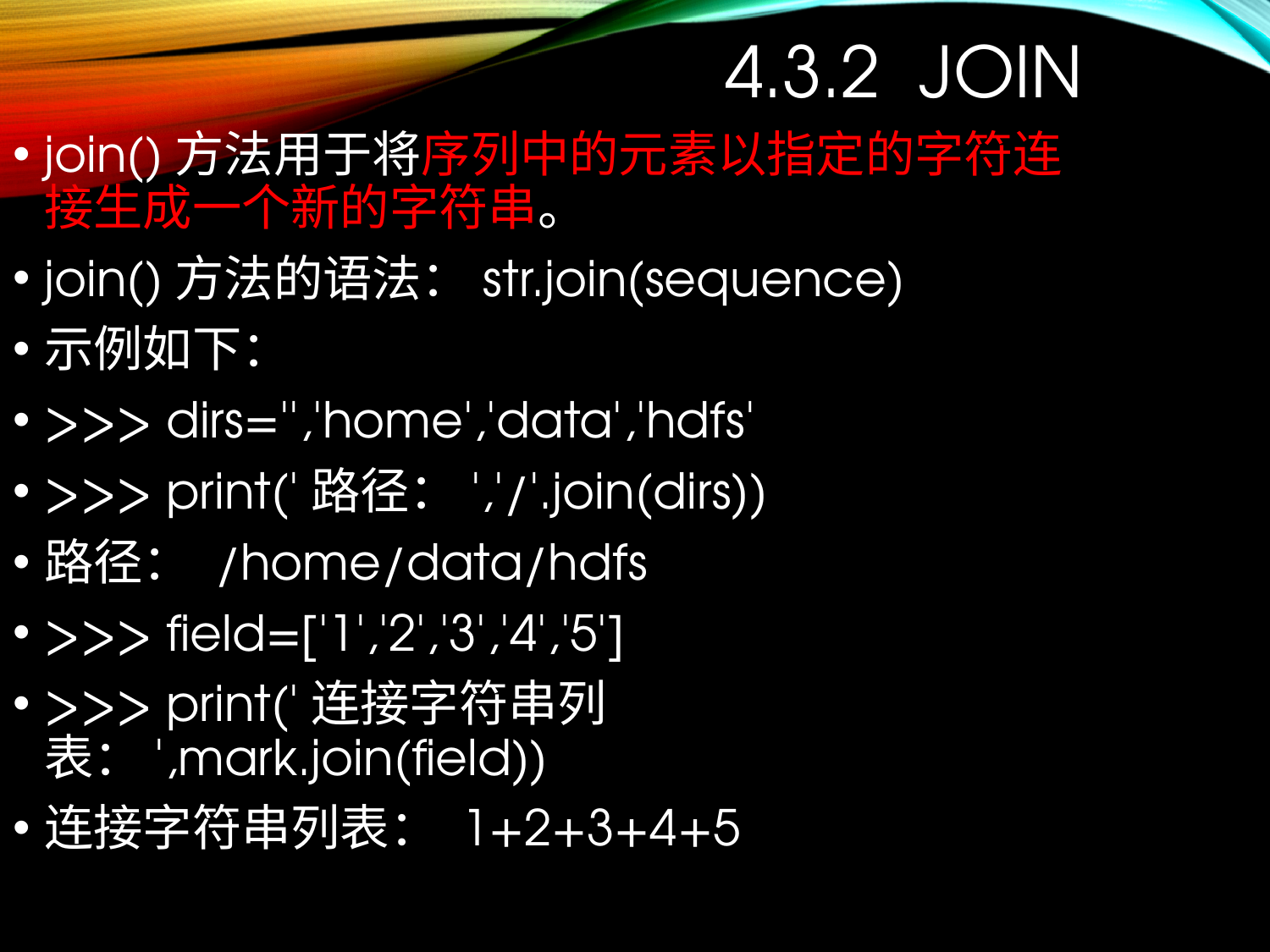

4.3.2  join
join()方法用于将序列中的元素以指定的字符连接生成一个新的字符串。
join()方法的语法：str.join(sequence)
示例如下：
>>> dirs='','home','data','hdfs'
>>> print('路径：','/'.join(dirs))
路径： /home/data/hdfs
>>> field=['1','2','3','4','5']
>>> print('连接字符串列表：',mark.join(field))
连接字符串列表： 1+2+3+4+5